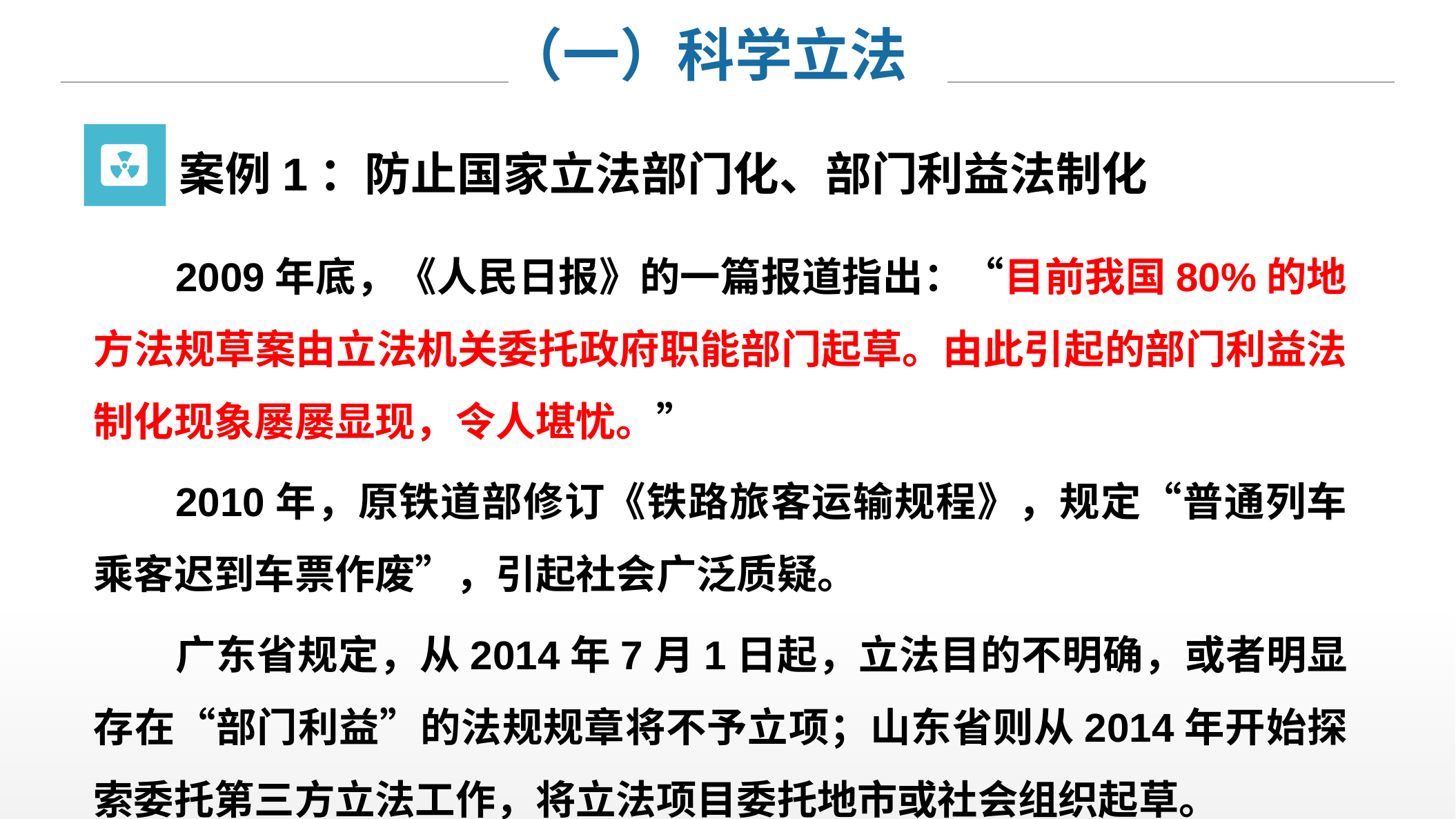

（一）科学立法

案例1：防止国家立法部门化、部门利益法制化
2009年底，《人民日报》的一篇报道指出：“目前我国80%的地方法规草案由立法机关委托政府职能部门起草。由此引起的部门利益法制化现象屡屡显现，令人堪忧。”
2010年，原铁道部修订《铁路旅客运输规程》，规定“普通列车乘客迟到车票作废”，引起社会广泛质疑。
广东省规定，从2014年7月1日起，立法目的不明确，或者明显存在“部门利益”的法规规章将不予立项；山东省则从2014年开始探索委托第三方立法工作，将立法项目委托地市或社会组织起草。